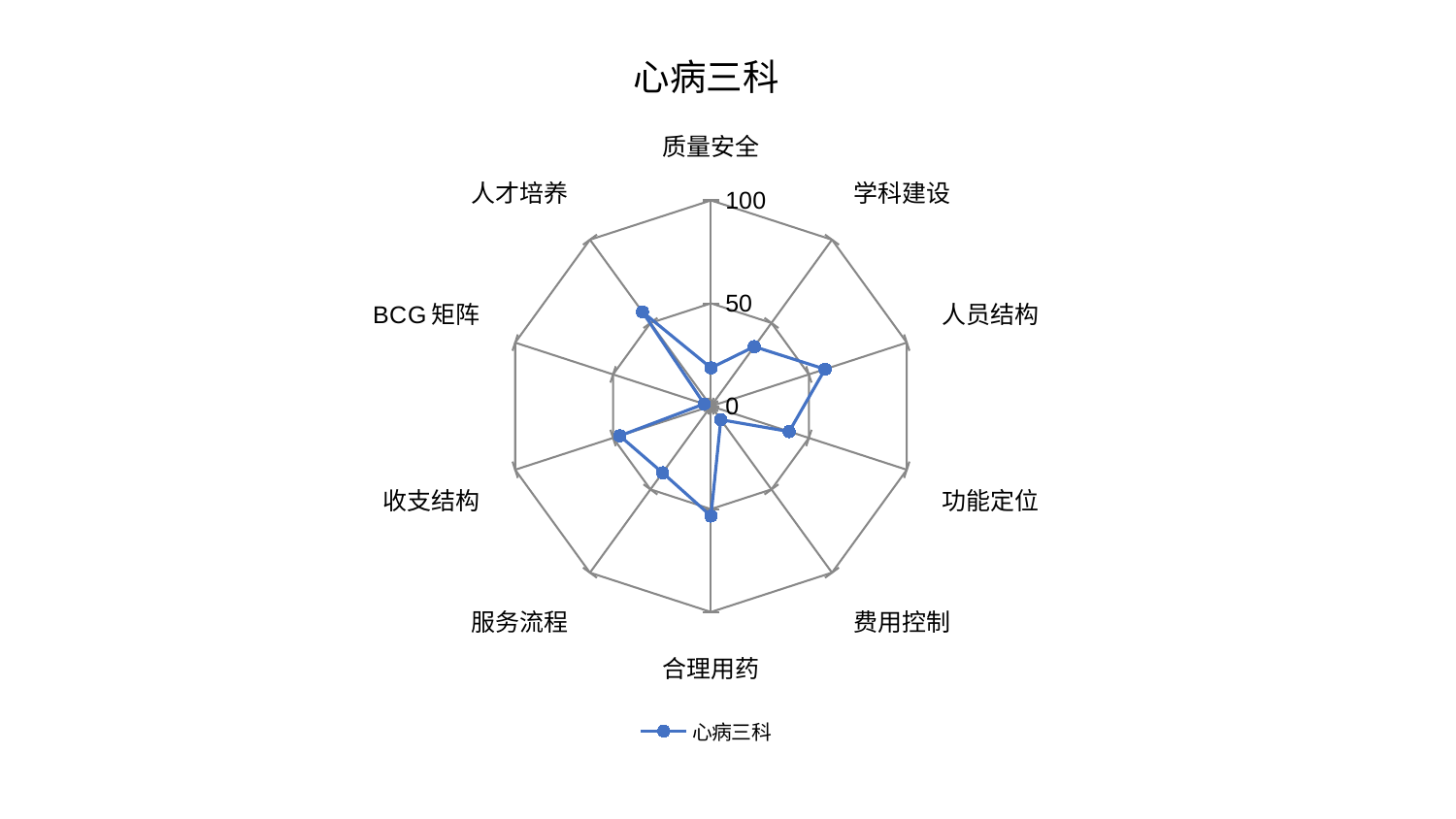

### Chart: 心病三科

| Category | 心病三科 |
|---|---|
| 质量安全 | 18.610490135853883 |
| 学科建设 | 35.78612260617502 |
| 人员结构 | 58.25570918933598 |
| 功能定位 | 39.94374506207634 |
| 费用控制 | 8.138430199042354 |
| 合理用药 | 53.37637125869675 |
| 服务流程 | 39.99091958627296 |
| 收支结构 | 46.59912052013787 |
| BCG矩阵 | 3.459624735283703 |
| 人才培养 | 56.63336988399854 |
144